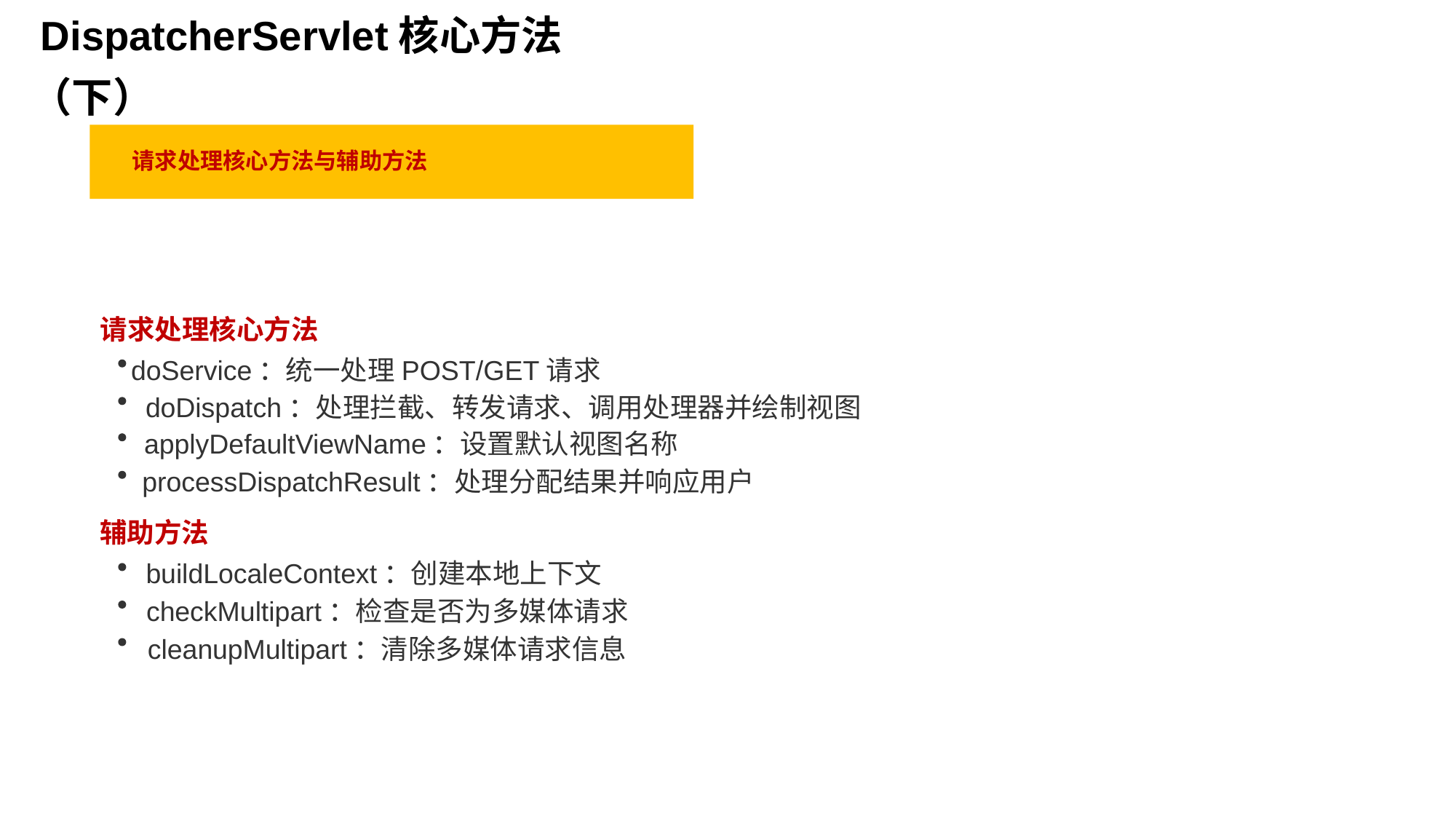

DispatcherServlet核心方法
（下）

请求处理核心方法与辅助方法
请求处理核心方法
doService：统一处理POST/GET请求

doDispatch：处理拦截、转发请求、调用处理器并绘制视图

applyDefaultViewName：设置默认视图名称

processDispatchResult：处理分配结果并响应用户

辅助方法
buildLocaleContext：创建本地上下文

checkMultipart：检查是否为多媒体请求

cleanupMultipart：清除多媒体请求信息